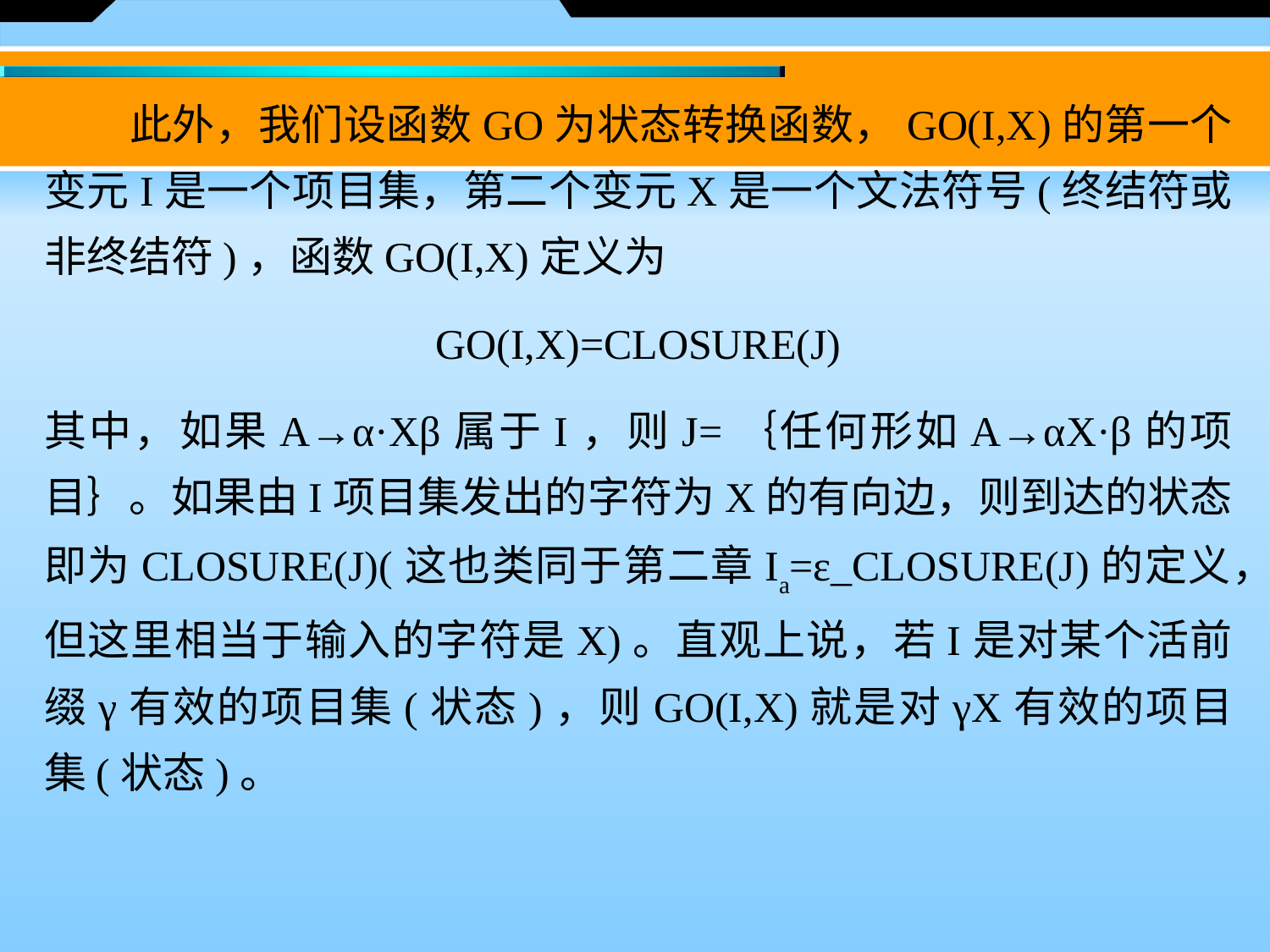

此外，我们设函数GO为状态转换函数，GO(I,X)的第一个变元I是一个项目集，第二个变元X是一个文法符号(终结符或非终结符)，函数GO(I,X)定义为
GO(I,X)=CLOSURE(J)
其中，如果A→α·Xβ属于I，则J=｛任何形如A→αX·β的项目｝。如果由I项目集发出的字符为X的有向边，则到达的状态即为CLOSURE(J)(这也类同于第二章Ia=ε_CLOSURE(J)的定义，但这里相当于输入的字符是X)。直观上说，若I是对某个活前缀γ有效的项目集(状态)，则GO(I,X)就是对γX有效的项目集(状态)。